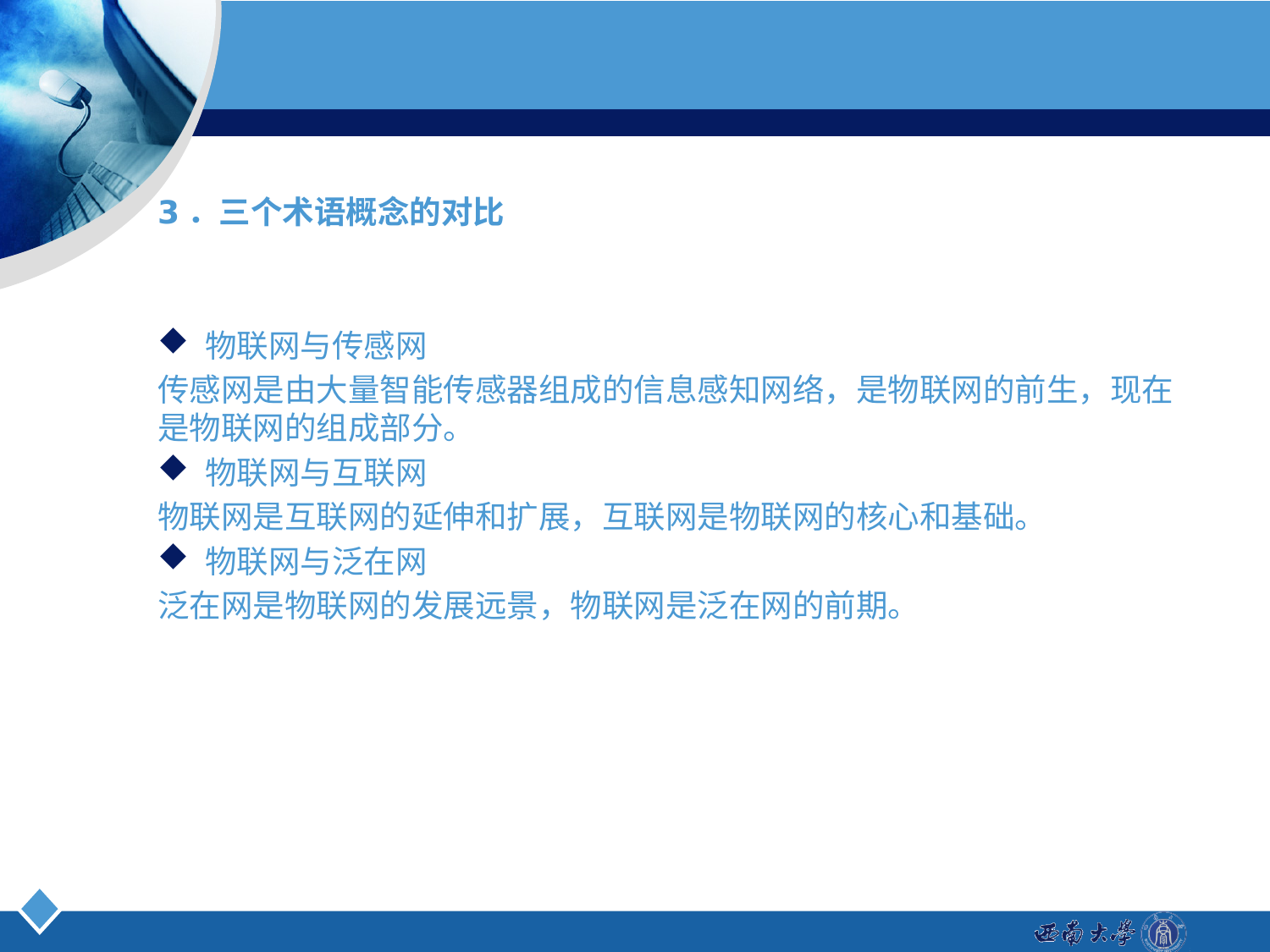

#
3．三个术语概念的对比

物联网与传感网
传感网是由大量智能传感器组成的信息感知网络，是物联网的前生，现在是物联网的组成部分。
物联网与互联网
物联网是互联网的延伸和扩展，互联网是物联网的核心和基础。
物联网与泛在网
泛在网是物联网的发展远景，物联网是泛在网的前期。